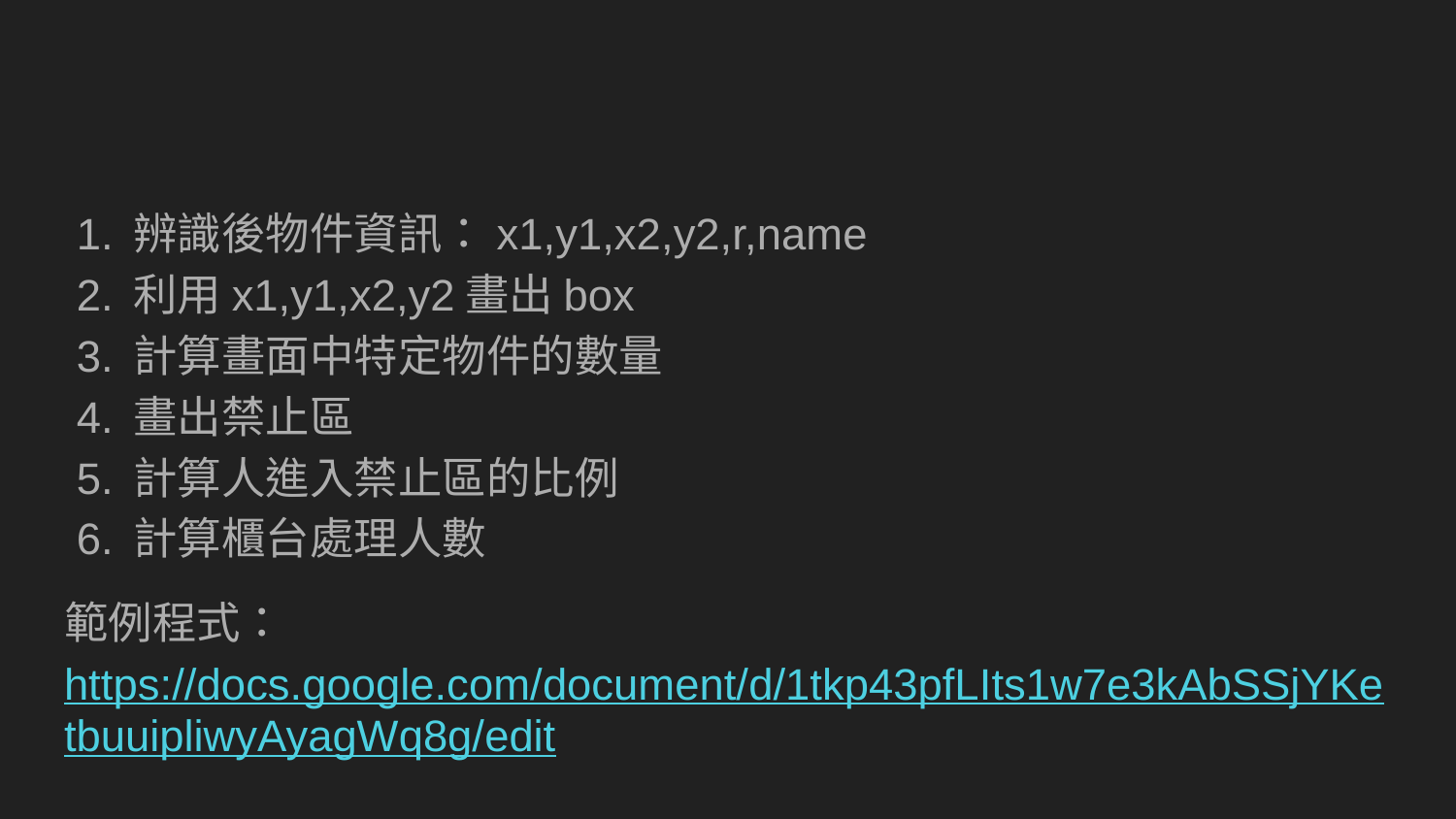

#
辨識後物件資訊：x1,y1,x2,y2,r,name
利用x1,y1,x2,y2畫出box
計算畫面中特定物件的數量
畫出禁止區
計算人進入禁止區的比例
計算櫃台處理人數
範例程式：https://docs.google.com/document/d/1tkp43pfLIts1w7e3kAbSSjYKetbuuipliwyAyagWq8g/edit